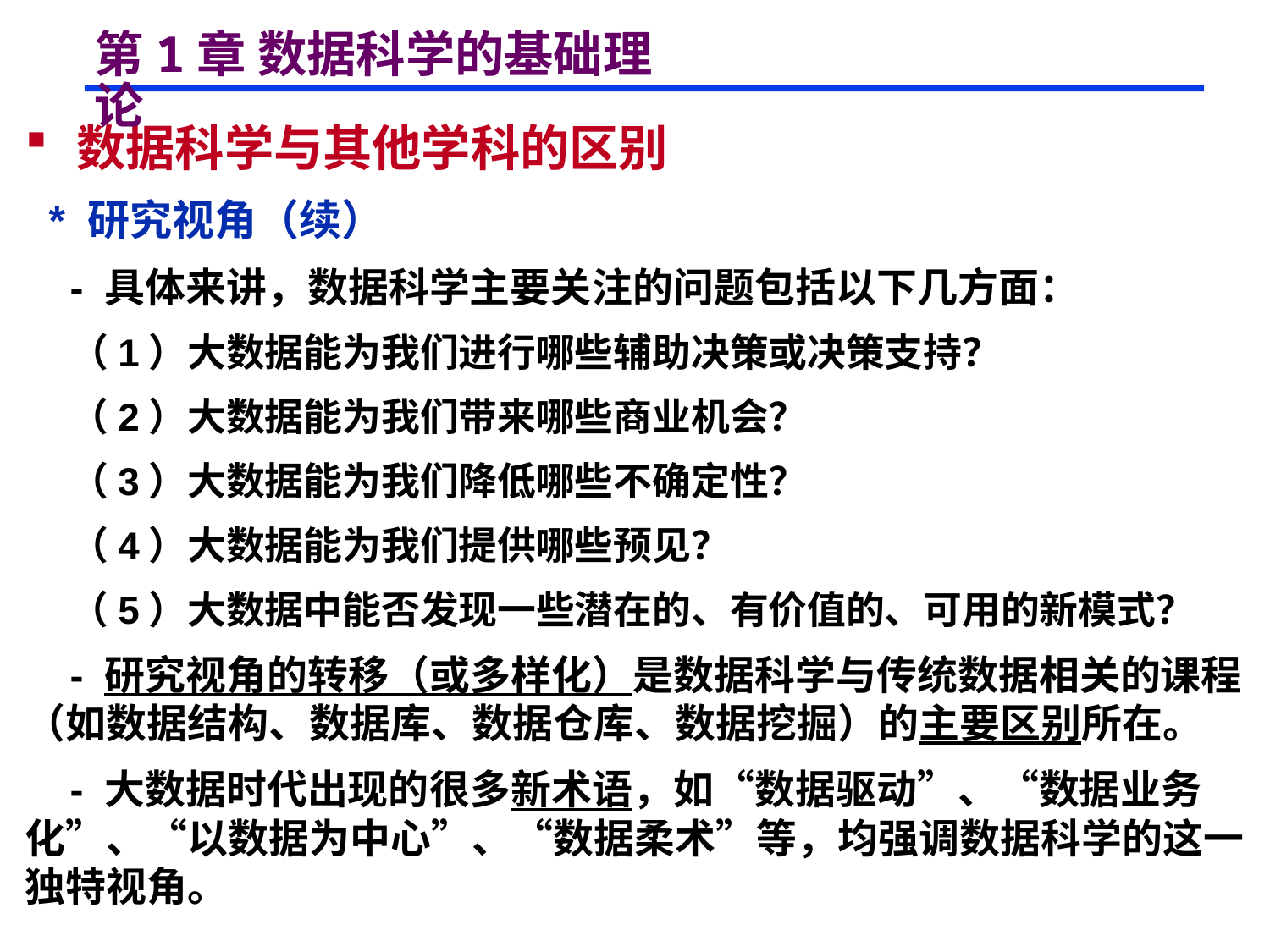

# 第1章 数据科学的基础理论
 数据科学与其他学科的区别
  * 研究视角（续）
    - 具体来讲，数据科学主要关注的问题包括以下几方面：
    （1）大数据能为我们进行哪些辅助决策或决策支持？
    （2）大数据能为我们带来哪些商业机会？
    （3）大数据能为我们降低哪些不确定性？
    （4）大数据能为我们提供哪些预见？
    （5）大数据中能否发现一些潜在的、有价值的、可用的新模式？
    - 研究视角的转移（或多样化）是数据科学与传统数据相关的课程（如数据结构、数据库、数据仓库、数据挖掘）的主要区别所在。
    - 大数据时代出现的很多新术语，如“数据驱动”、“数据业务化”、“以数据为中心”、“数据柔术”等，均强调数据科学的这一独特视角。